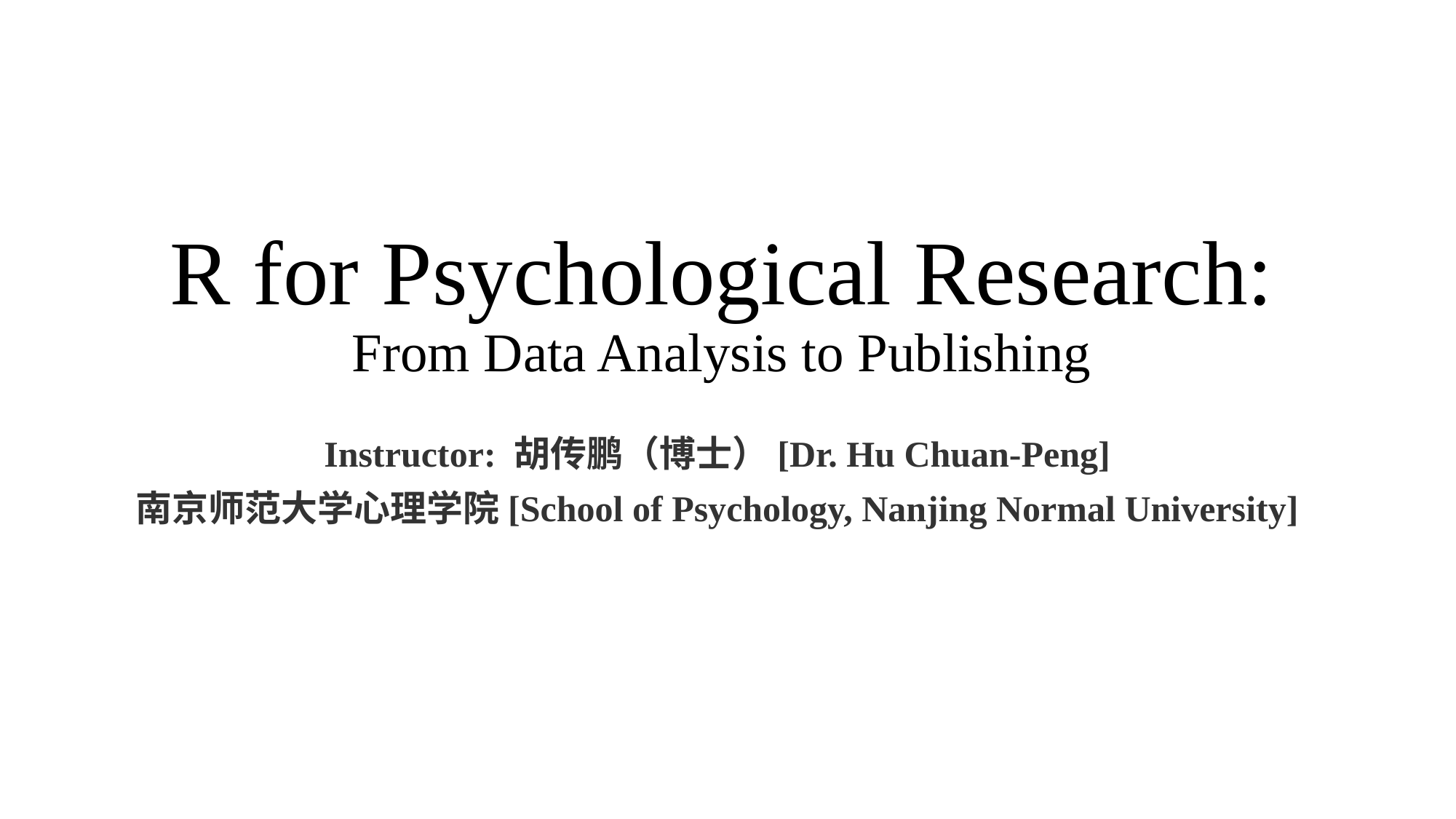

# R for Psychological Research: From Data Analysis to Publishing
Instructor: 胡传鹏（博士）[Dr. Hu Chuan-Peng]
南京师范大学心理学院[School of Psychology, Nanjing Normal University]